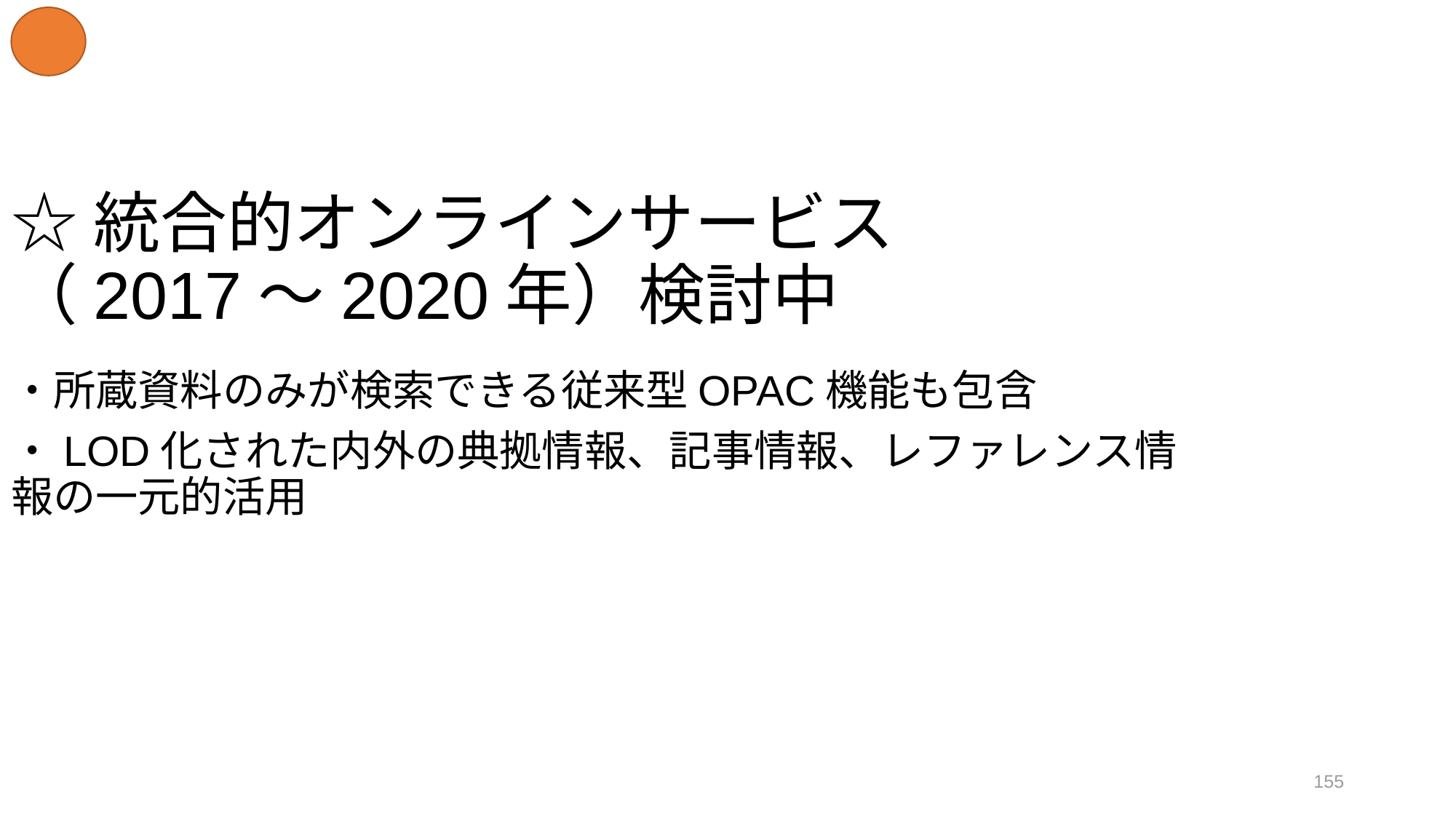

# ☆統合的オンラインサービス （2017〜2020年）検討中
・所蔵資料のみが検索できる従来型OPAC機能も包含
・LOD化された内外の典拠情報、記事情報、レファレンス情報の一元的活用

155